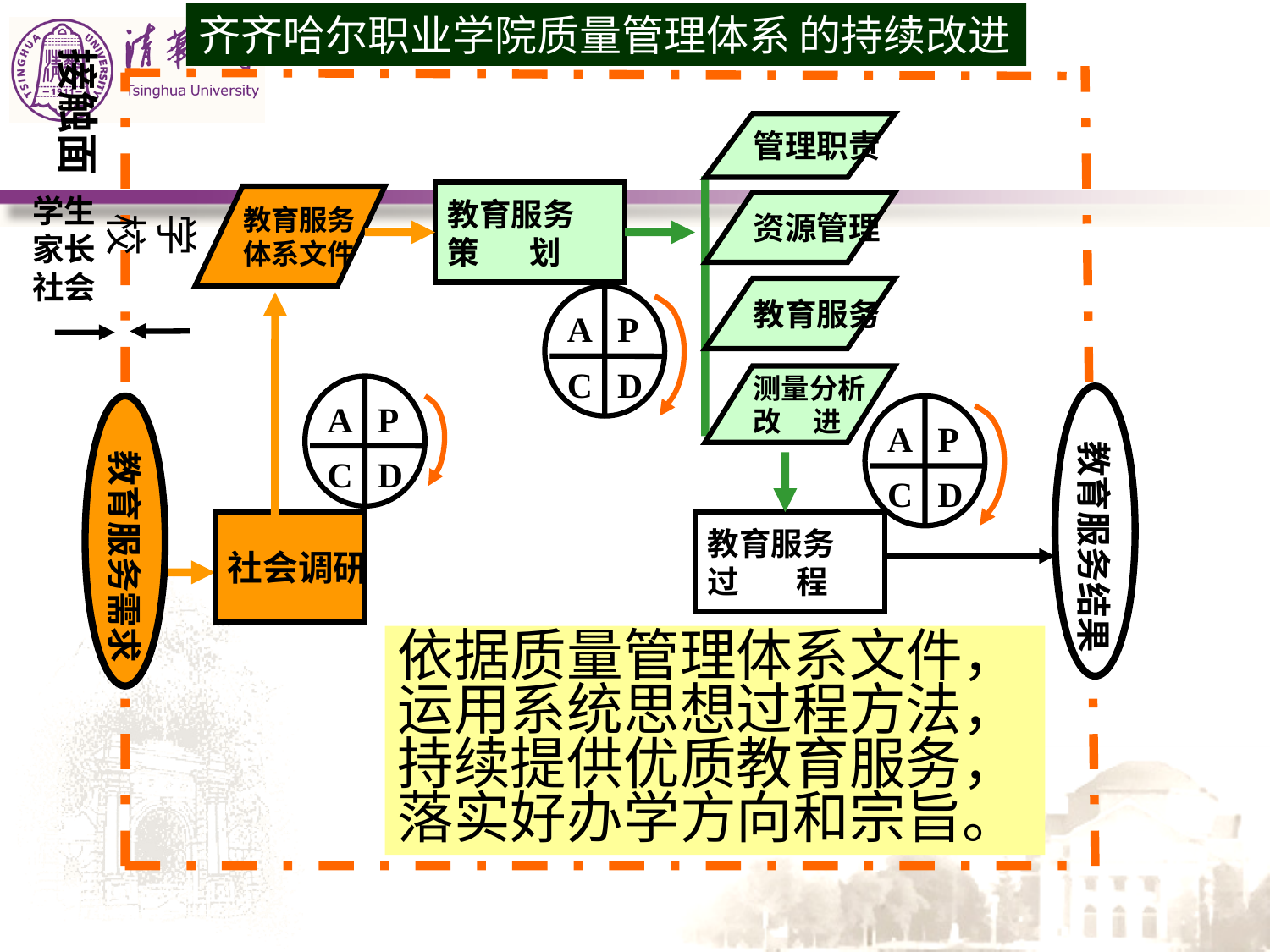

齐齐哈尔职业学院质量管理体系
的持续改进
接触面

管理职责

教育服务
策       划
学生
家长
社会
教育服务
体系文件
资源管理
学  校

教育服务

A
P

C
D

测量分析
改     进

A
P

C
D
教育服务结果
教育服务需求

A
P

C
D

社会调研
教育服务
过        程

依据质量管理体系文件，运用系统思想过程方法，持续提供优质教育服务，落实好办学方向和宗旨。